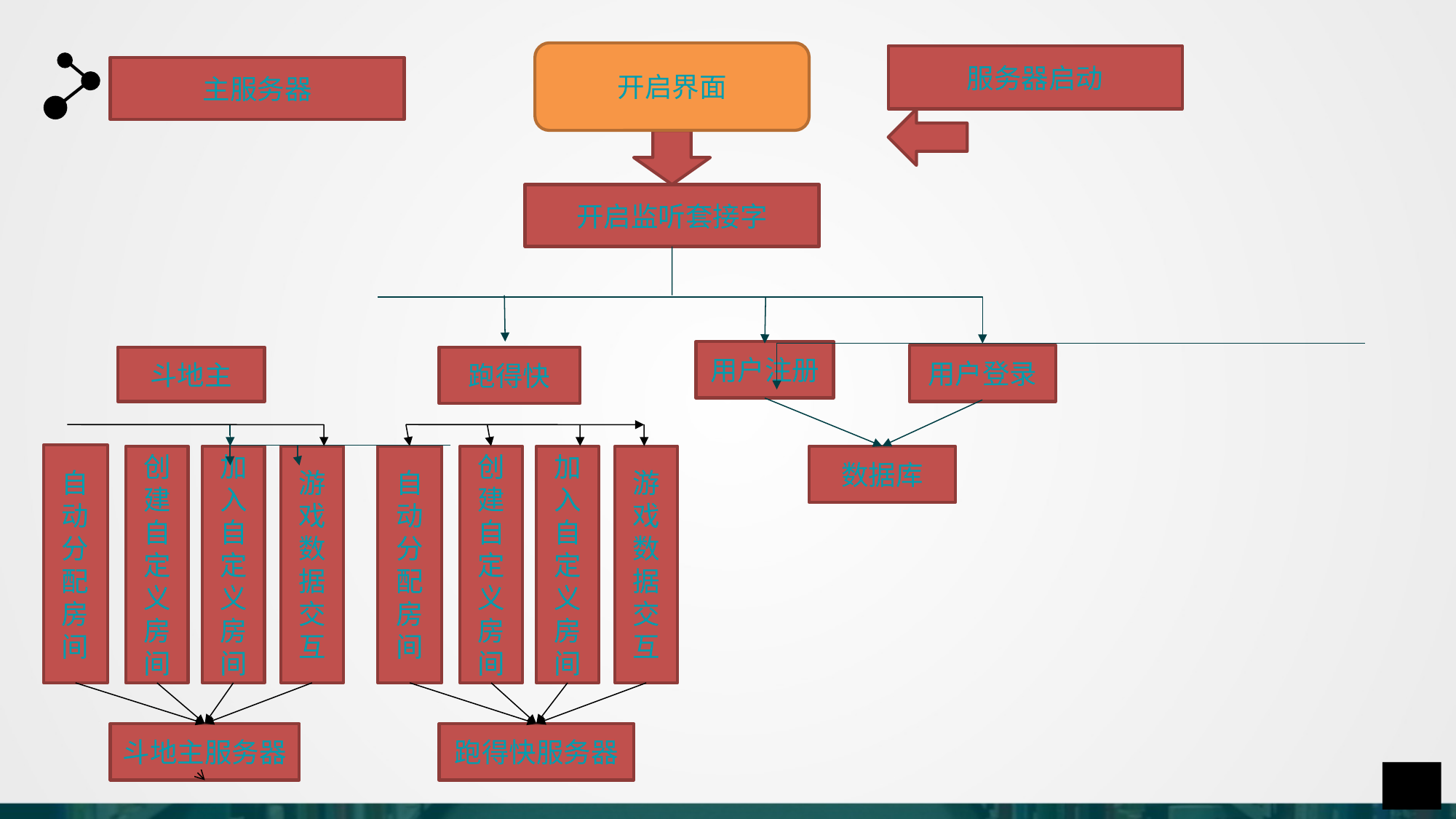

开启界面
服务器启动

主服务器

开启监听套接字

用户注册

用户登录
斗地主
跑得快

自动分配房间

创建自定义房间
加入自定义房间
游戏数据交互
自动分配房间
创建自定义房间
加入自定义房间
游戏数据交互
数据库

斗地主服务器
跑得快服务器